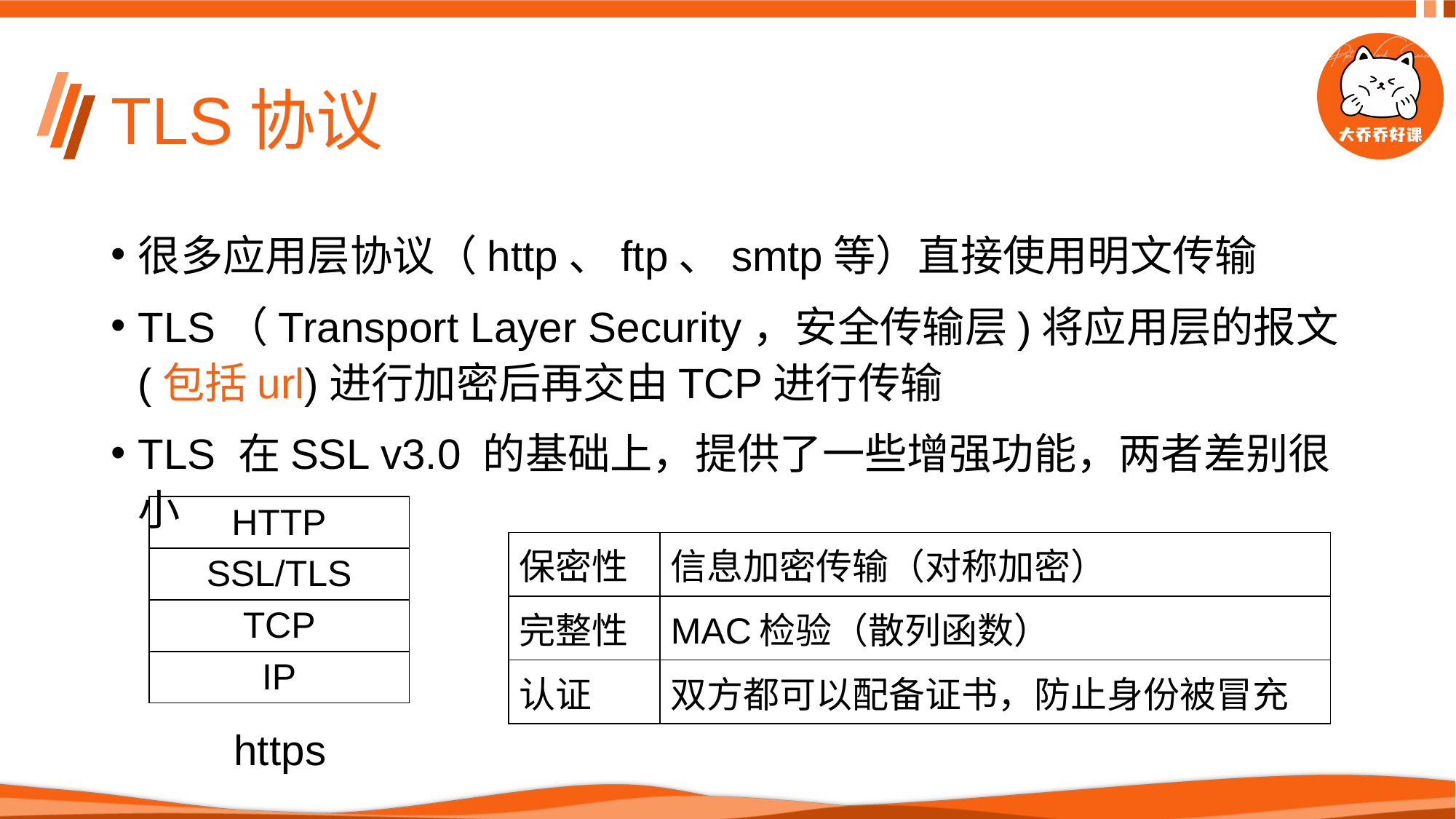

# TLS协议
很多应用层协议（http、ftp、smtp等）直接使用明文传输
TLS（Transport Layer Security，安全传输层)将应用层的报文(包括url)进行加密后再交由TCP进行传输
TLS 在SSL v3.0 的基础上，提供了一些增强功能，两者差别很小

| HTTP |
| --- |
| SSL/TLS |
| TCP |
| IP |
| 保密性 | 信息加密传输（对称加密） |
| --- | --- |
| 完整性 | MAC检验（散列函数） |
| 认证 | 双方都可以配备证书，防止身份被冒充 |
https